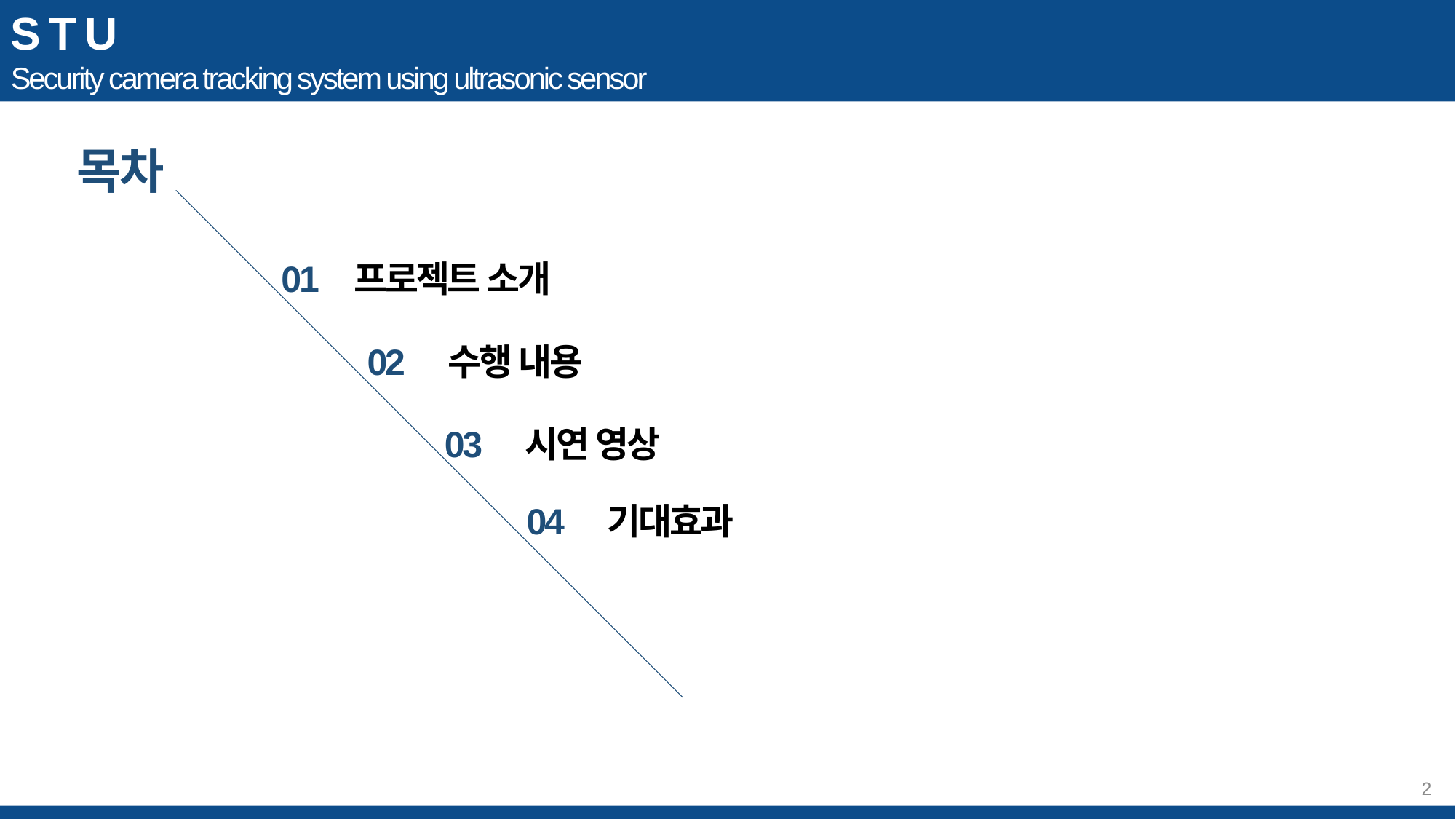

S T U
Security camera tracking system using ultrasonic sensor

목차
01   프로젝트 소개
02    수행 내용
03    시연 영상
04    기대효과
2